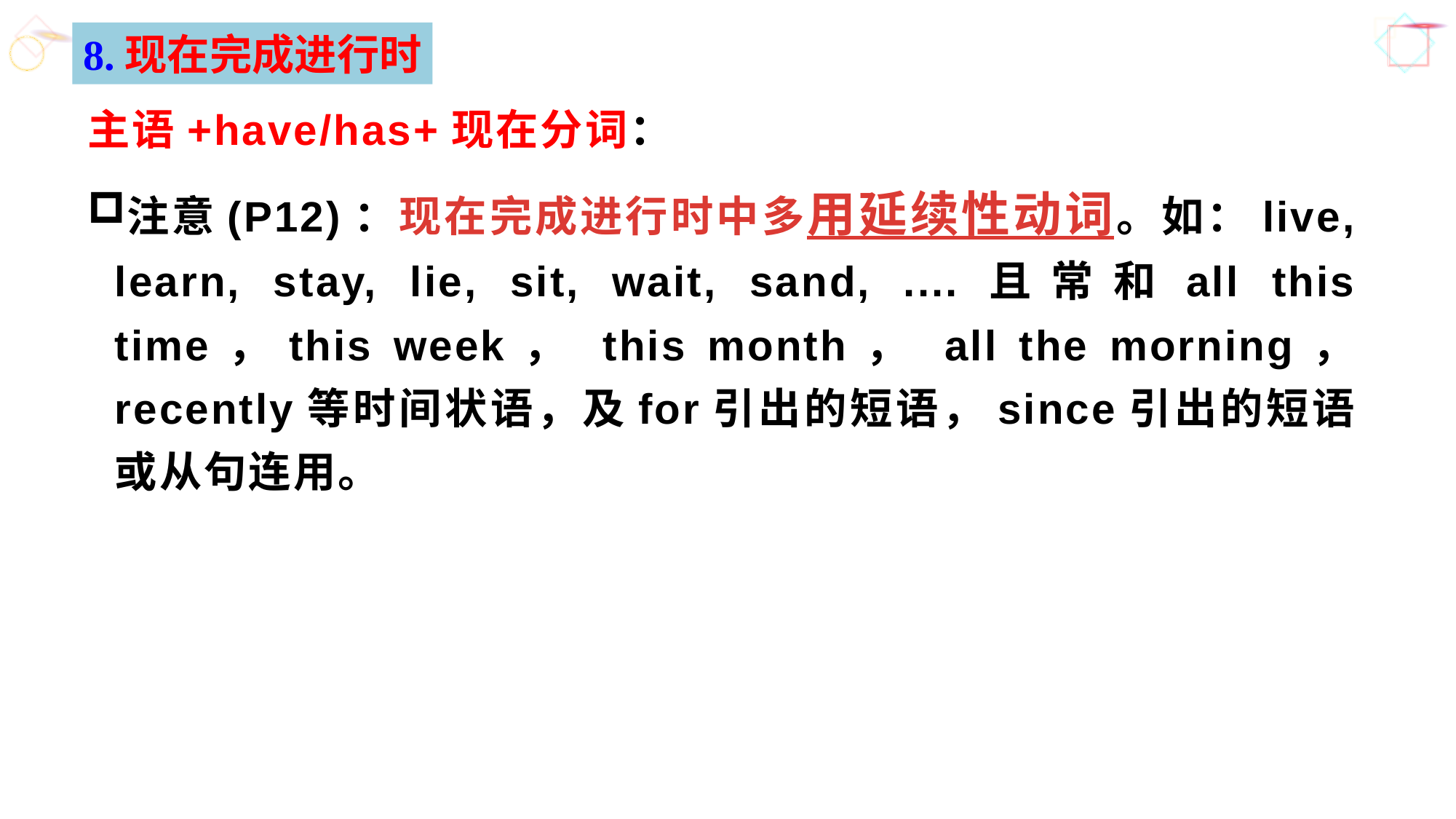

8.现在完成进行时
主语+have/has+现在分词：
注意(P12)：现在完成进行时中多用延续性动词。如：live, learn, stay, lie, sit, wait, sand, ....且常和all this time，this week， this month， all the morning， recently等时间状语，及for引出的短语，since引出的短语或从句连用。